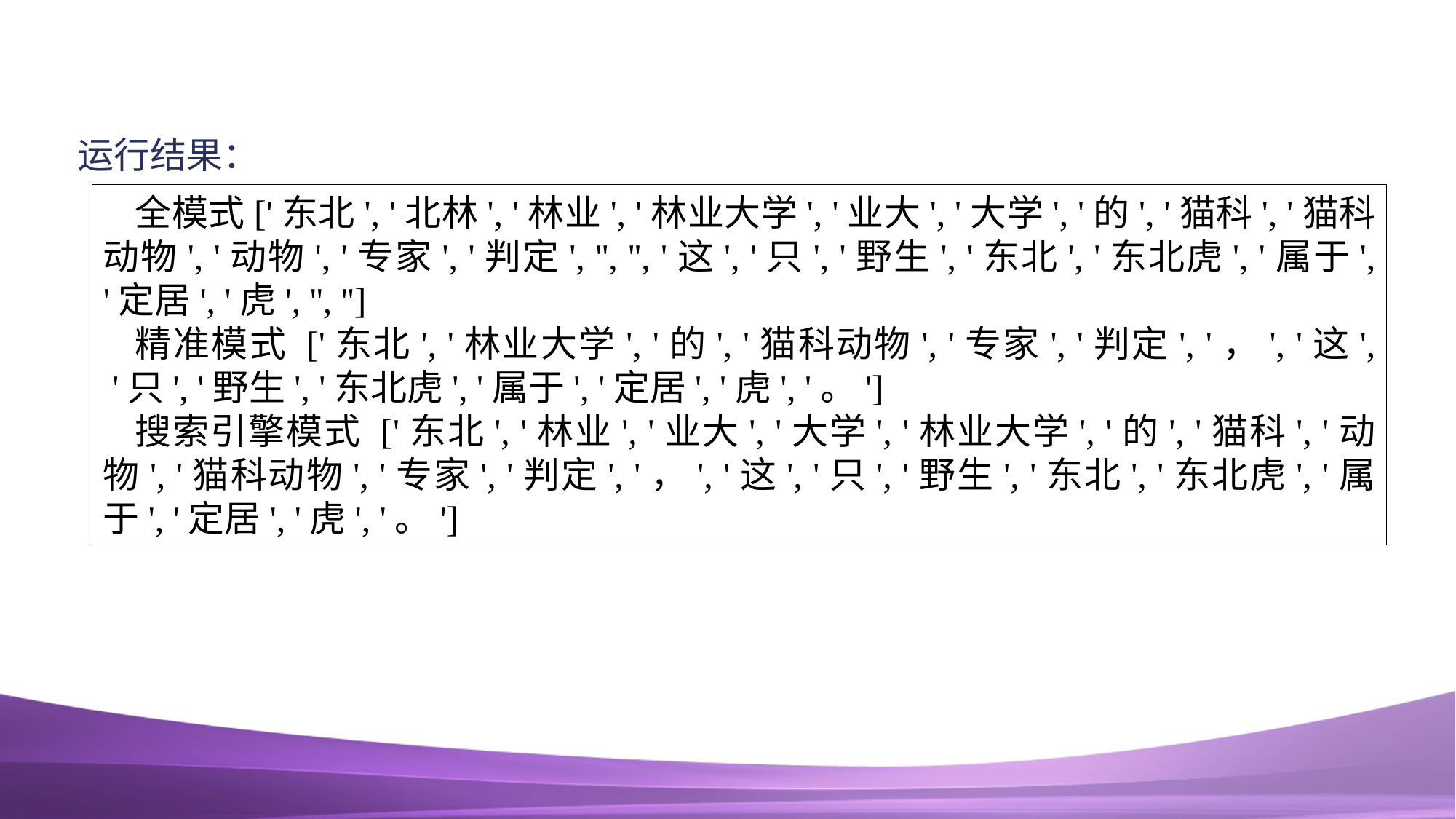

#
运行结果：

全模式['东北', '北林', '林业', '林业大学', '业大', '大学', '的', '猫科', '猫科动物', '动物', '专家', '判定', '', '', '这', '只', '野生', '东北', '东北虎', '属于', '定居', '虎', '', '']
精准模式 ['东北', '林业大学', '的', '猫科动物', '专家', '判定', '，', '这', '只', '野生', '东北虎', '属于', '定居', '虎', '。']
搜索引擎模式 ['东北', '林业', '业大', '大学', '林业大学', '的', '猫科', '动物', '猫科动物', '专家', '判定', '，', '这', '只', '野生', '东北', '东北虎', '属于', '定居', '虎', '。']